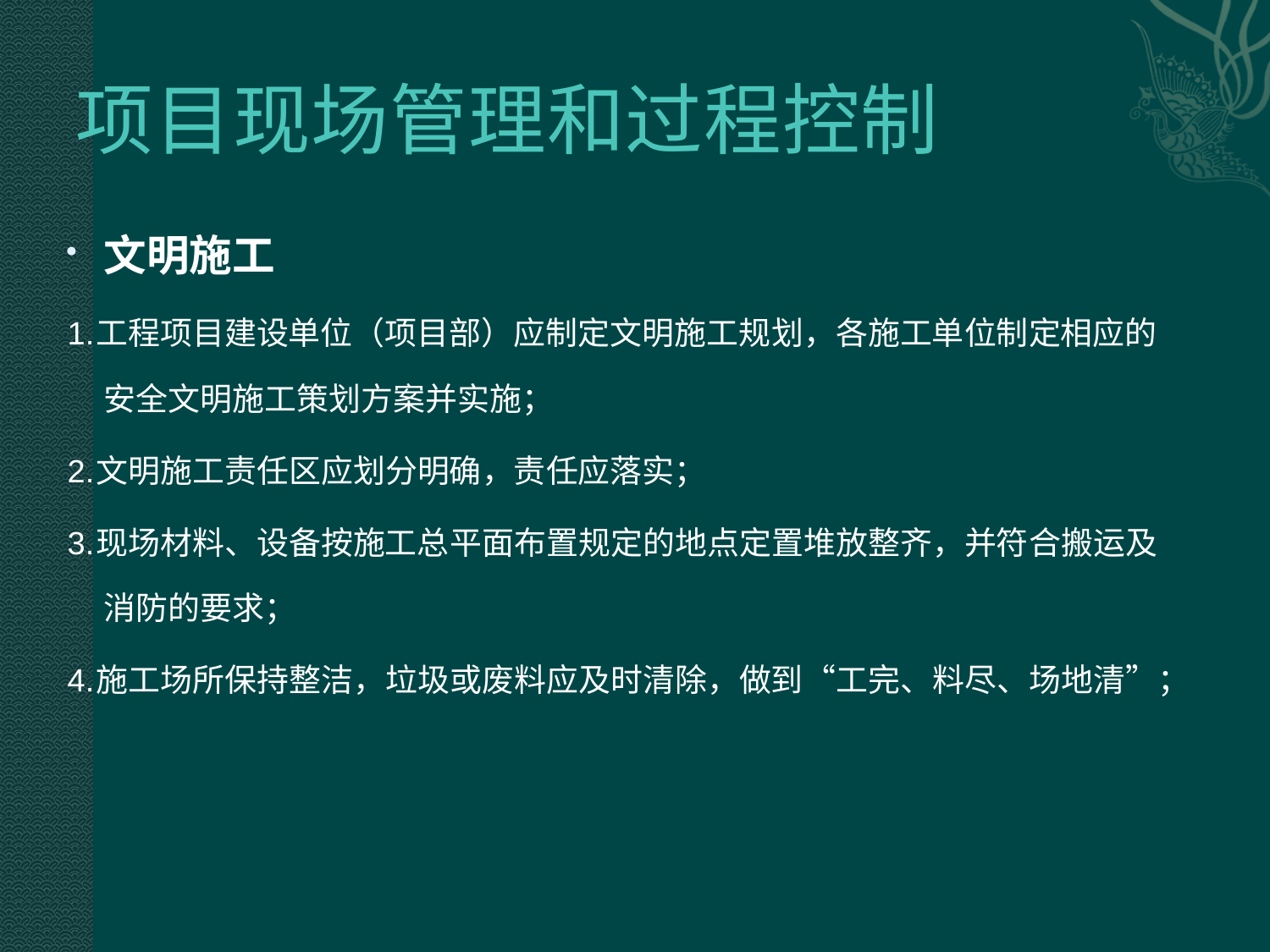

# 项目现场管理和过程控制
文明施工
1.工程项目建设单位（项目部）应制定文明施工规划，各施工单位制定相应的安全文明施工策划方案并实施；
2.文明施工责任区应划分明确，责任应落实；
3.现场材料、设备按施工总平面布置规定的地点定置堆放整齐，并符合搬运及消防的要求；
4.施工场所保持整洁，垃圾或废料应及时清除，做到“工完、料尽、场地清”；